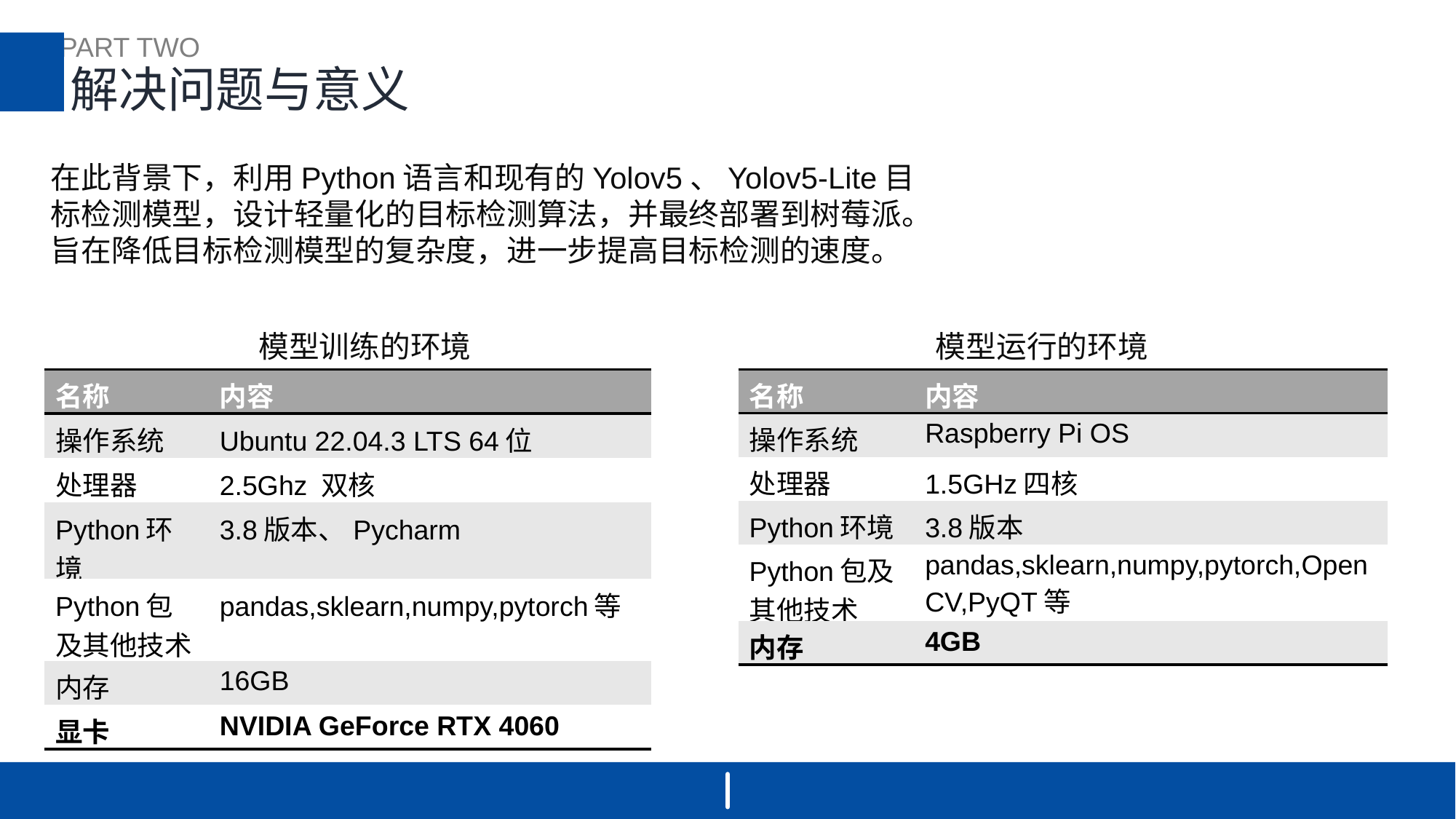

PART TWO

解决问题与意义
在此背景下，利用Python语言和现有的Yolov5、Yolov5-Lite目标检测模型，设计轻量化的目标检测算法，并最终部署到树莓派。
旨在降低目标检测模型的复杂度，进一步提高目标检测的速度。
模型训练的环境
模型运行的环境
| 名称 | 内容 |
| --- | --- |
| 操作系统 | Ubuntu 22.04.3 LTS 64位 |
| 处理器 | 2.5Ghz 双核 |
| Python环境 | 3.8版本、Pycharm |
| Python包及其他技术 | pandas,sklearn,numpy,pytorch等 |
| 内存 | 16GB |
| 显卡 | NVIDIA GeForce RTX 4060 |
| 名称 | 内容 |
| --- | --- |
| 操作系统 | Raspberry Pi OS |
| 处理器 | 1.5GHz四核 |
| Python环境 | 3.8版本 |
| Python包及其他技术 | pandas,sklearn,numpy,pytorch,OpenCV,PyQT等 |
| 内存 | 4GB |